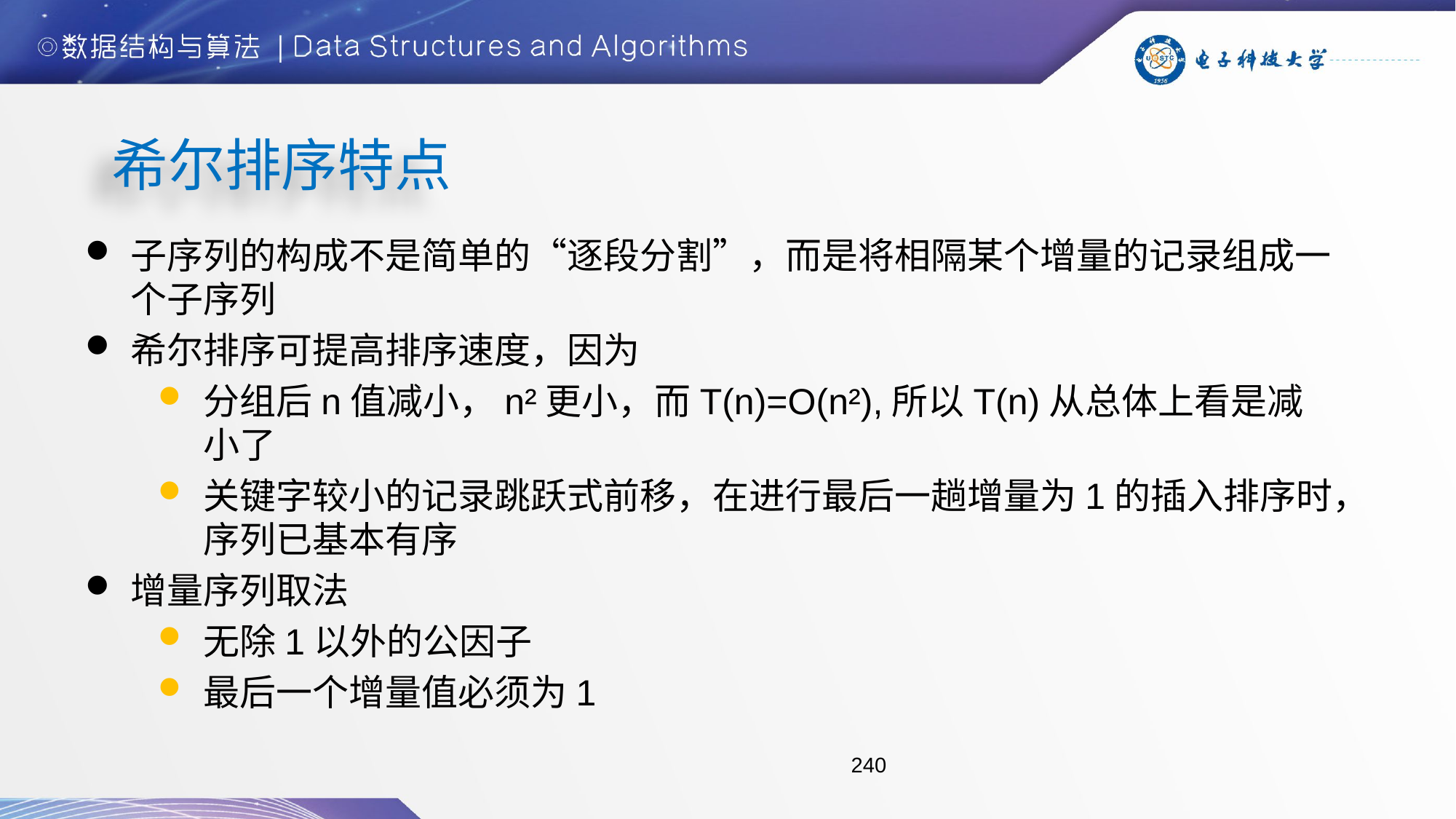

希尔排序特点
子序列的构成不是简单的“逐段分割”，而是将相隔某个增量的记录组成一个子序列
希尔排序可提高排序速度，因为
分组后n值减小，n²更小，而T(n)=O(n²),所以T(n)从总体上看是减小了
关键字较小的记录跳跃式前移，在进行最后一趟增量为1的插入排序时，序列已基本有序
增量序列取法
无除1以外的公因子
最后一个增量值必须为1
240